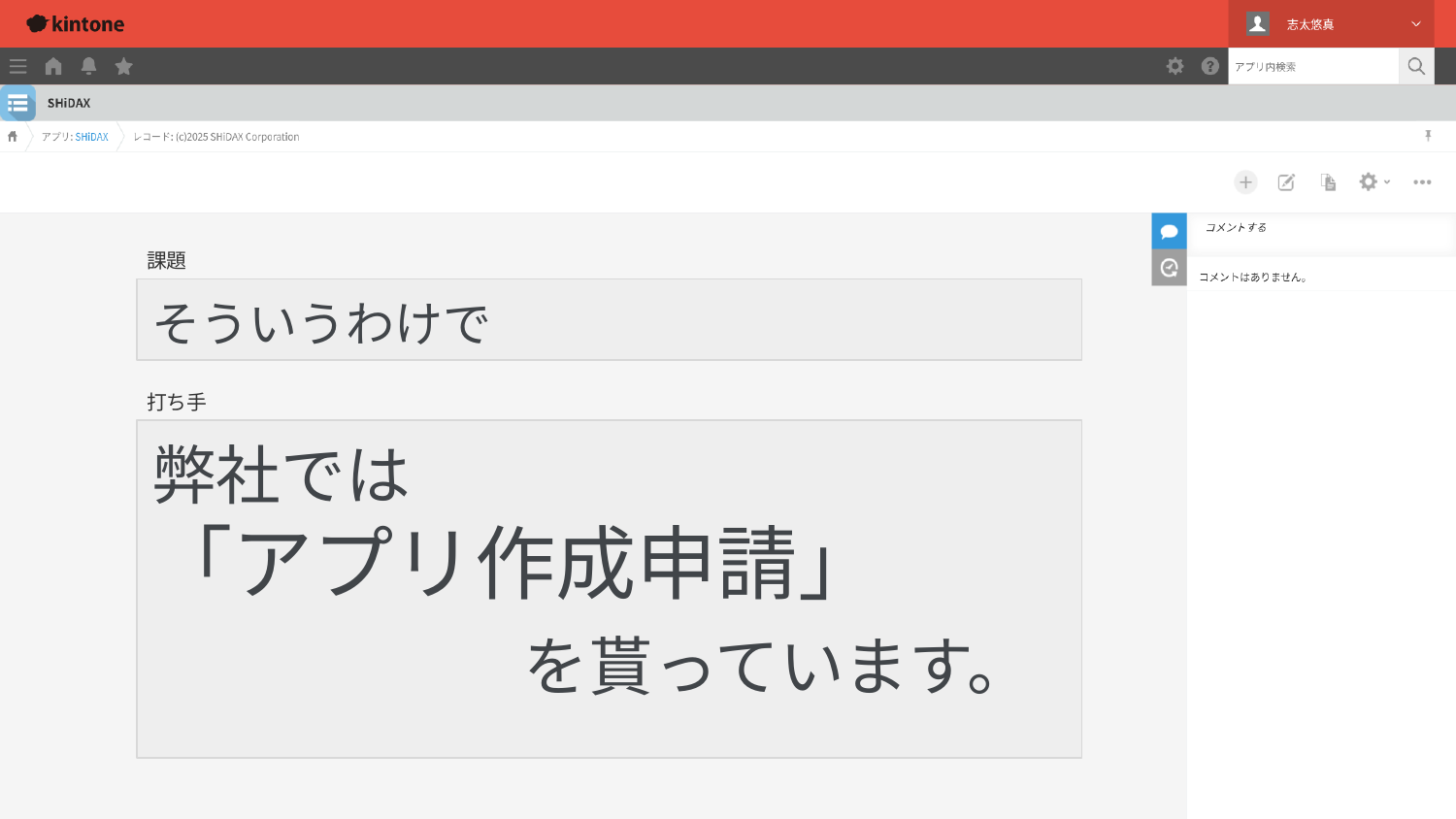

課題
# そういうわけで
打ち手
弊社では
「アプリ作成申請」
　　　　　を貰っています。